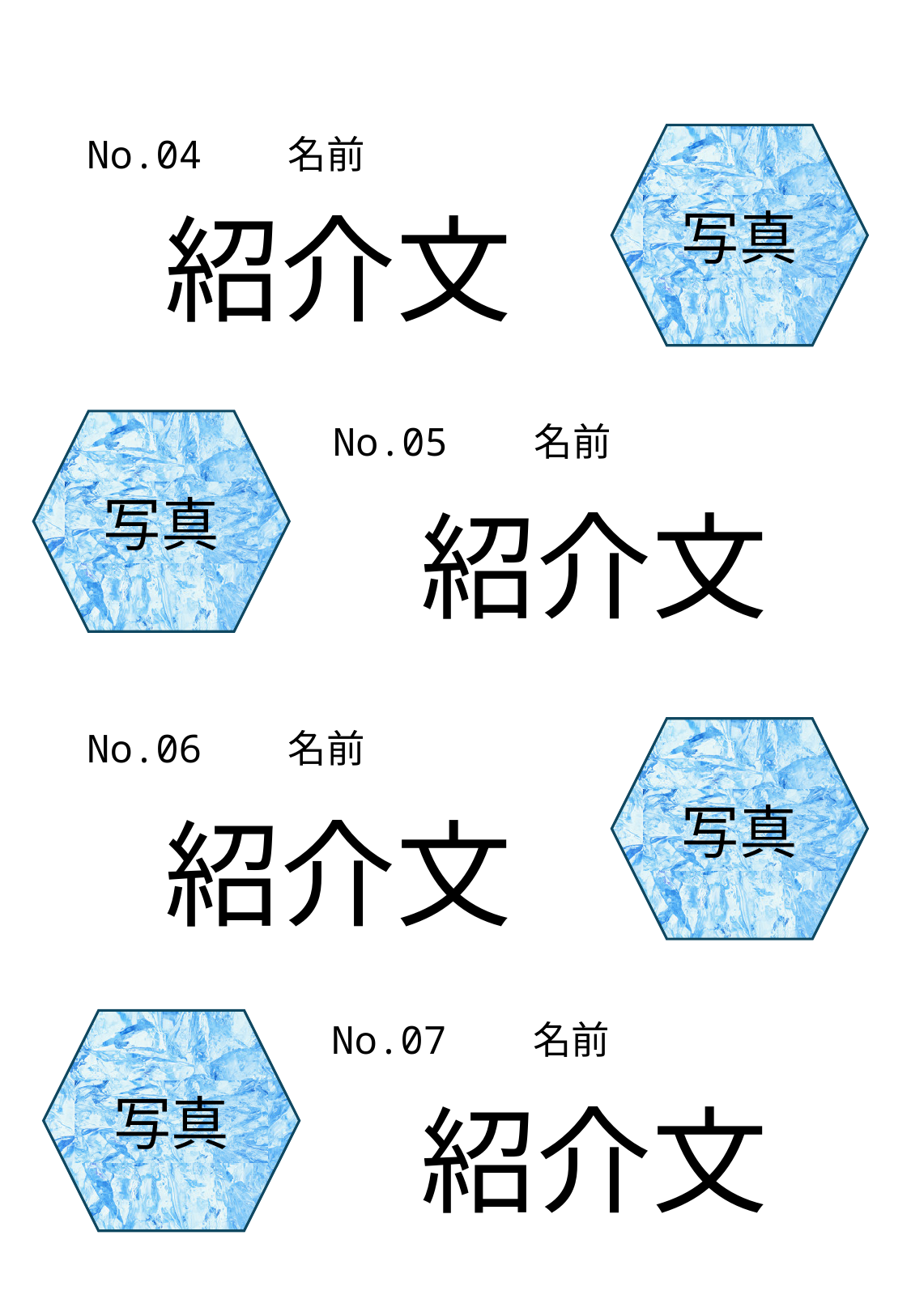

No.04　　名前

写真
紹介文

写真
No.05　　名前
紹介文

写真
No.06　　名前
紹介文
No.07　　名前

写真
紹介文